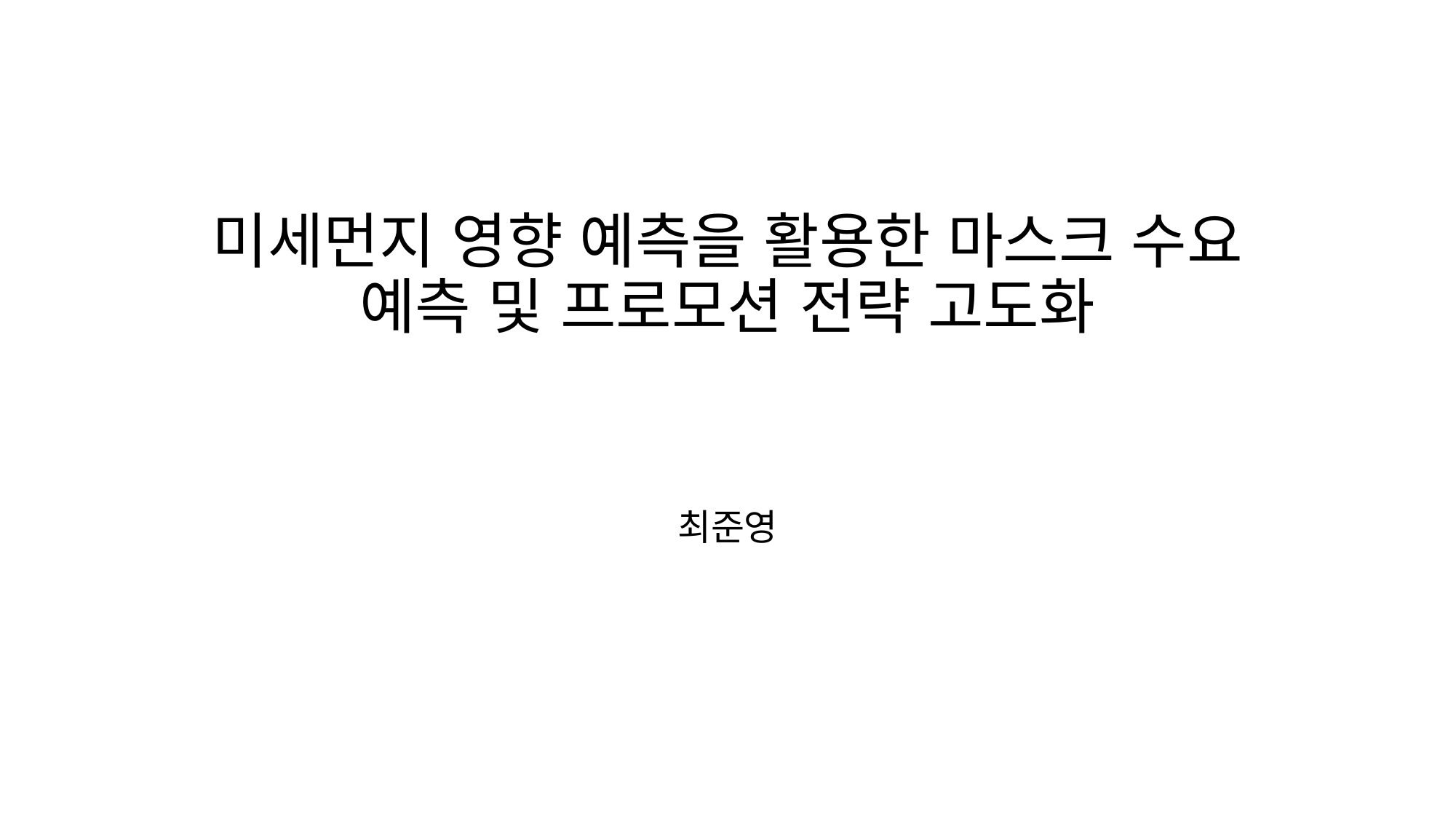

# 미세먼지 영향 예측을 활용한 마스크 수요 예측 및 프로모션 전략 고도화
최준영